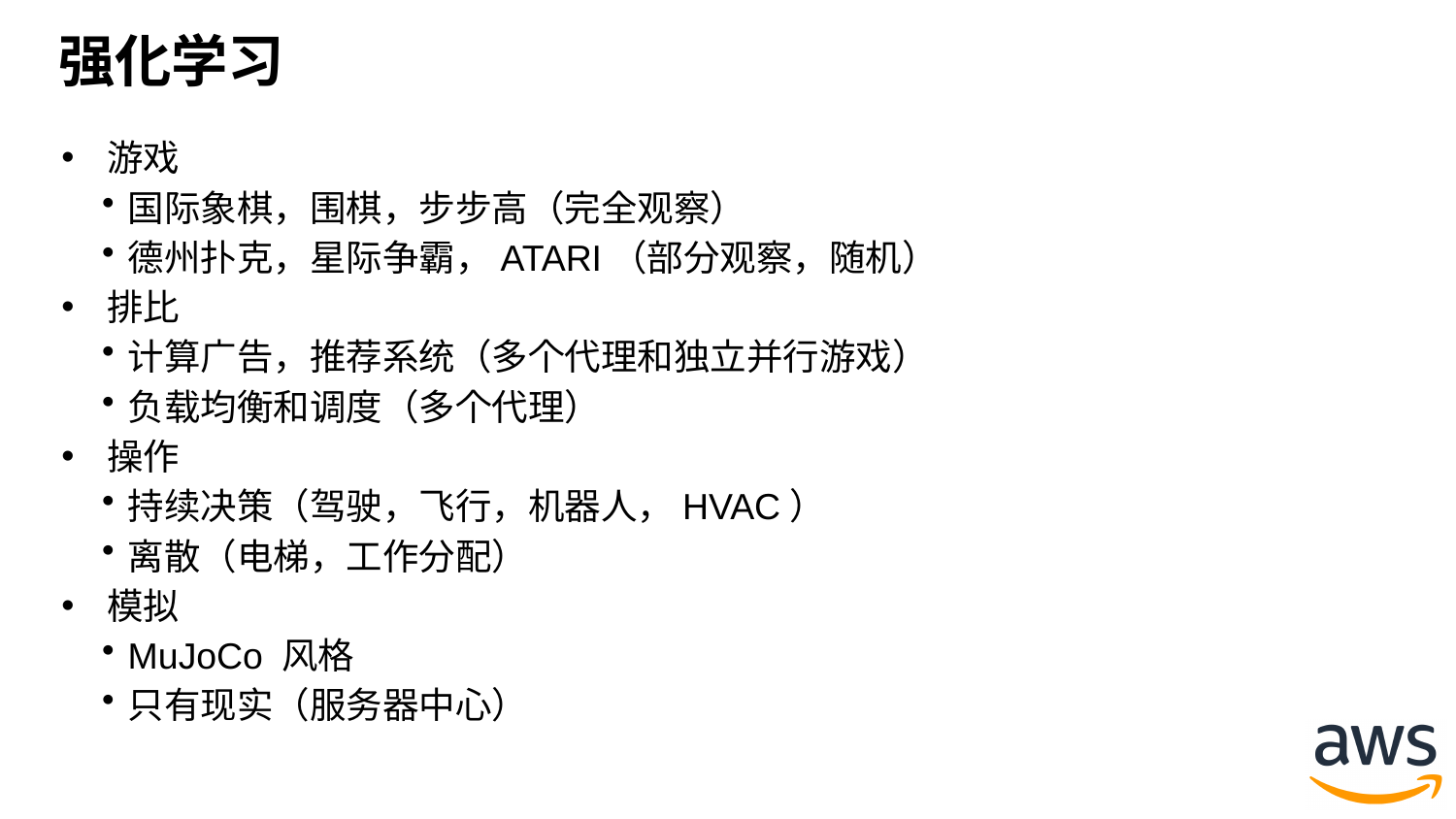

# 强化学习
游戏
国际象棋，围棋，步步高（完全观察）
德州扑克，星际争霸，ATARI（部分观察，随机）
排比
计算广告，推荐系统（多个代理和独立并行游戏）
负载均衡和调度（多个代理）
操作
持续决策（驾驶，飞行，机器人，HVAC）
离散（电梯，工作分配）
模拟
MuJoCo 风格
只有现实（服务器中心）